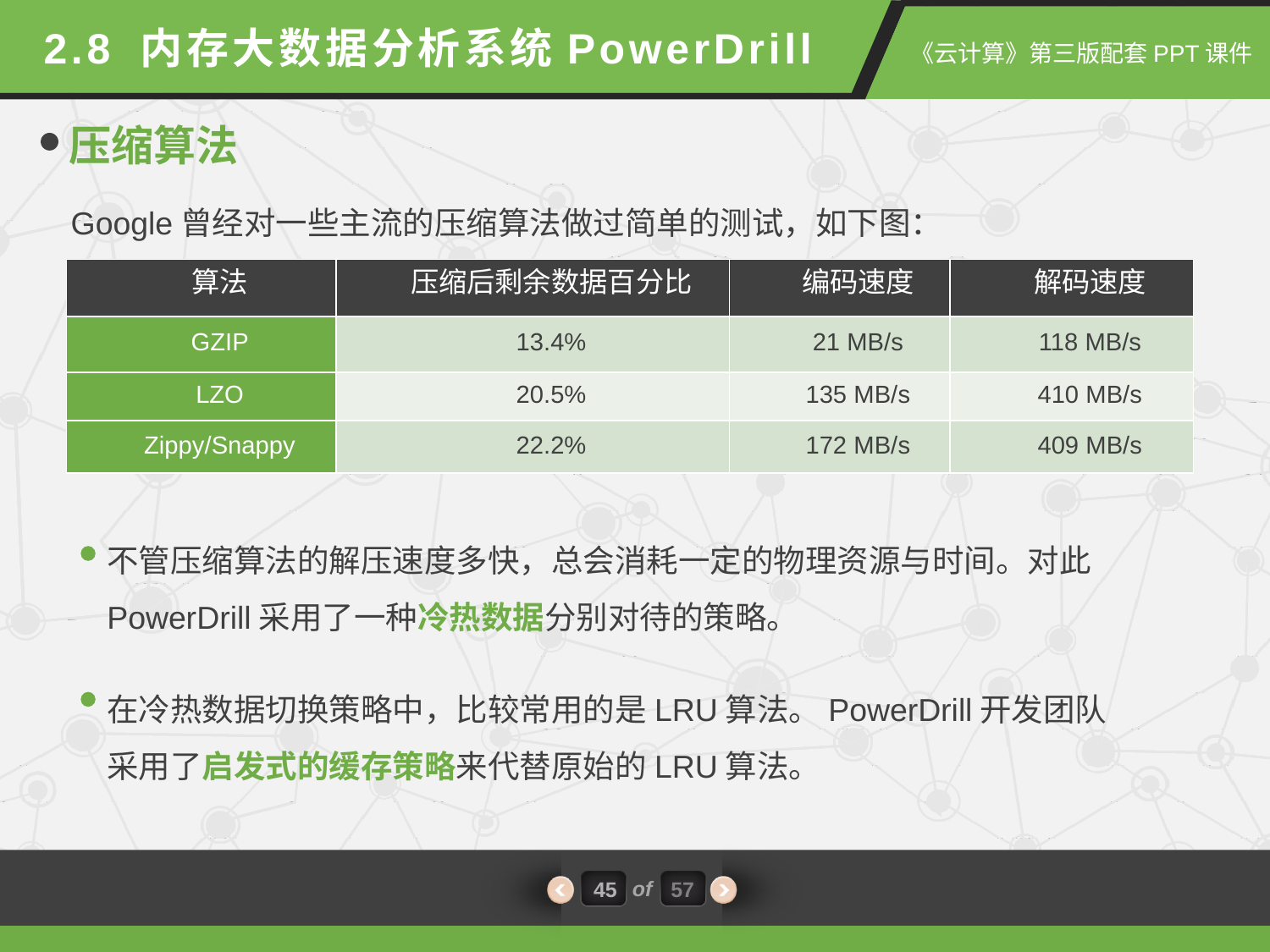

2.8 内存大数据分析系统PowerDrill
压缩算法

Google曾经对一些主流的压缩算法做过简单的测试，如下图：
| 算法 | 压缩后剩余数据百分比 | 编码速度 | 解码速度 |
| --- | --- | --- | --- |
| GZIP | 13.4% | 21 MB/s | 118 MB/s |
| LZO | 20.5% | 135 MB/s | 410 MB/s |
| Zippy/Snappy | 22.2% | 172 MB/s | 409 MB/s |
不管压缩算法的解压速度多快，总会消耗一定的物理资源与时间。对此PowerDrill采用了一种冷热数据分别对待的策略。

在冷热数据切换策略中，比较常用的是LRU算法。PowerDrill开发团队采用了启发式的缓存策略来代替原始的LRU算法。

45